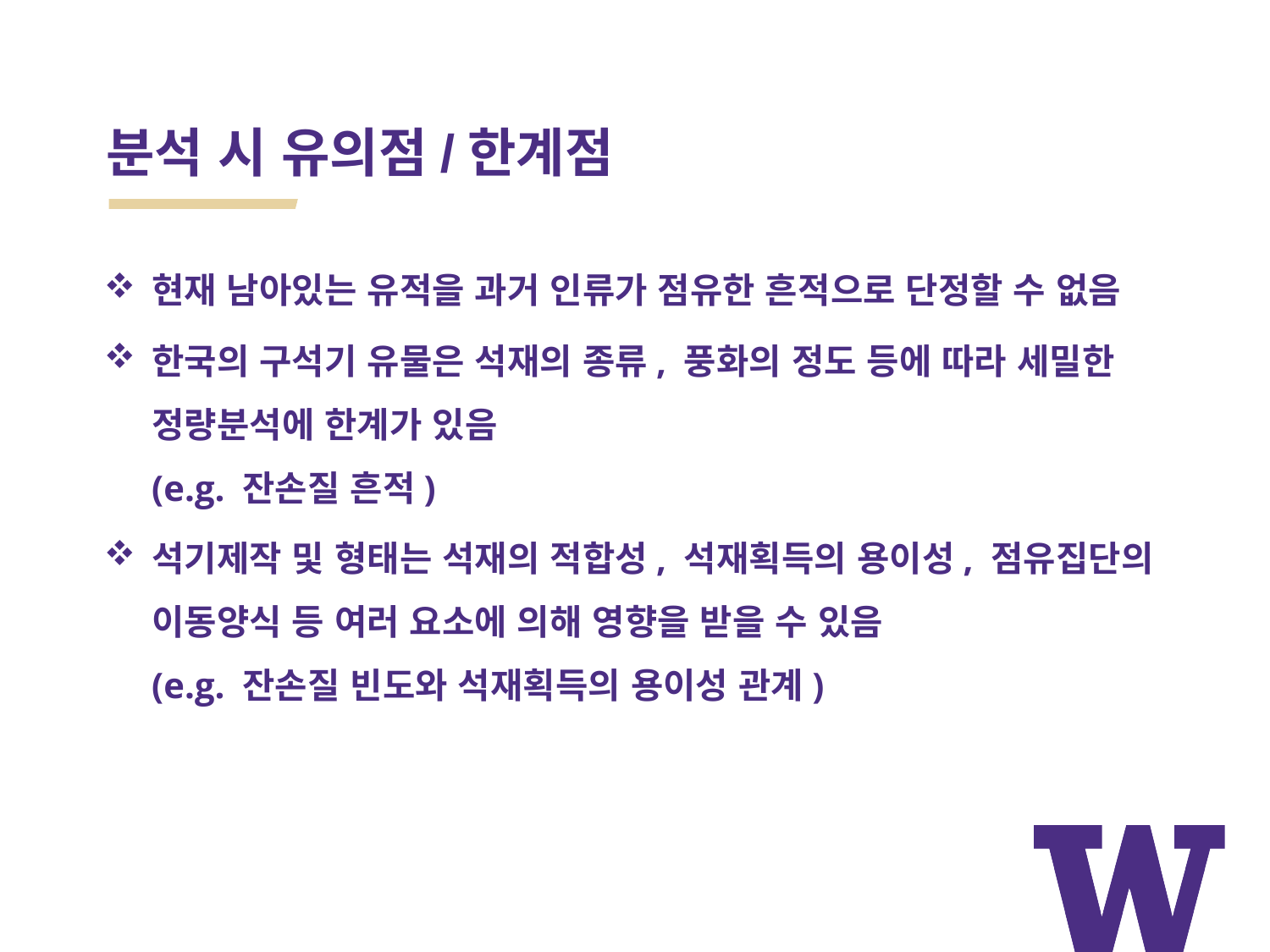

# 분석 시 유의점/한계점
현재 남아있는 유적을 과거 인류가 점유한 흔적으로 단정할 수 없음
한국의 구석기 유물은 석재의 종류, 풍화의 정도 등에 따라 세밀한 정량분석에 한계가 있음
(e.g. 잔손질 흔적)
석기제작 및 형태는 석재의 적합성, 석재획득의 용이성, 점유집단의 이동양식 등 여러 요소에 의해 영향을 받을 수 있음
(e.g. 잔손질 빈도와 석재획득의 용이성 관계)